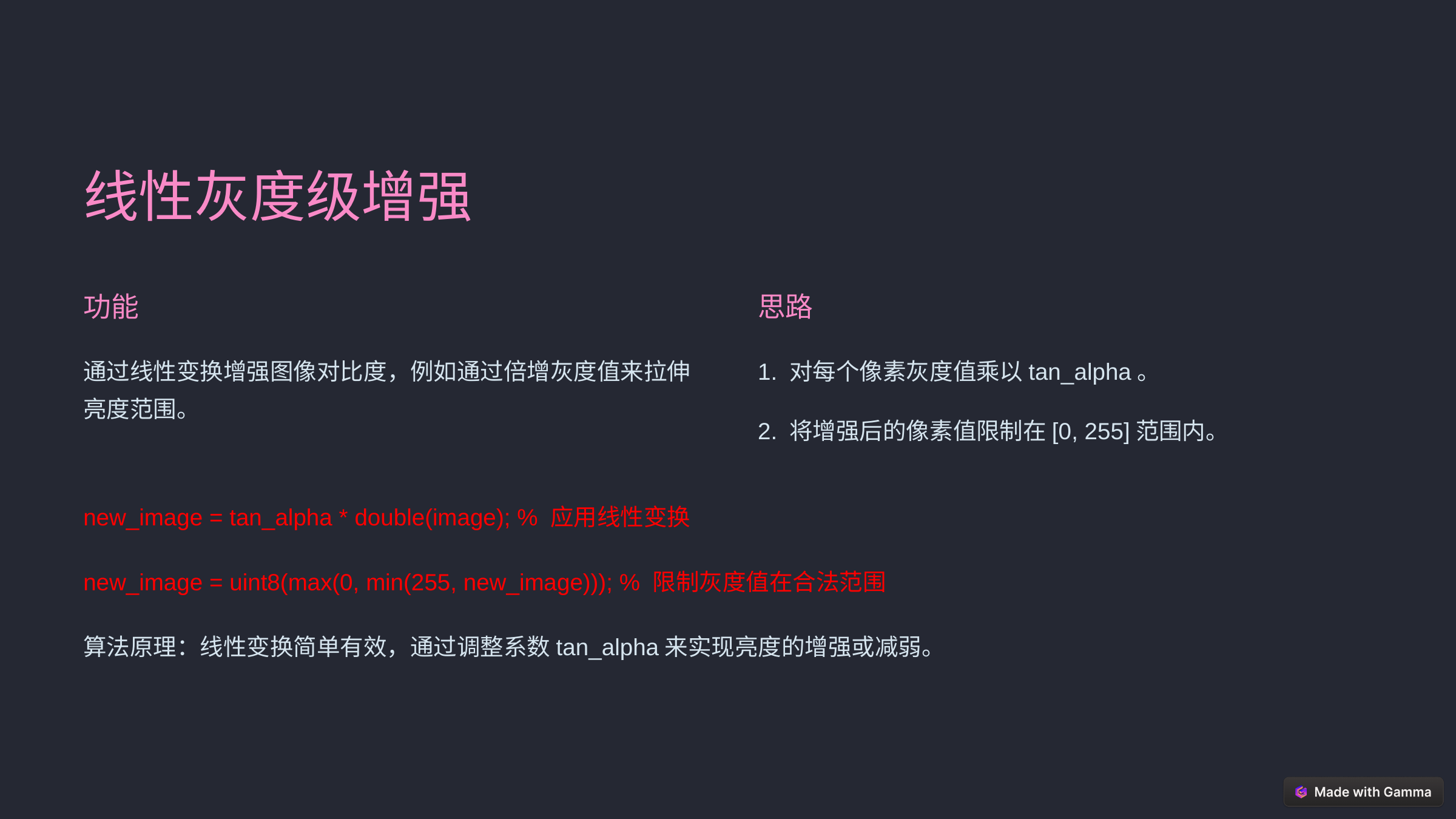

线性灰度级增强
功能
思路
通过线性变换增强图像对比度，例如通过倍增灰度值来拉伸亮度范围。
1. 对每个像素灰度值乘以tan_alpha。
2. 将增强后的像素值限制在[0, 255]范围内。
new_image = tan_alpha * double(image); % 应用线性变换
new_image = uint8(max(0, min(255, new_image))); % 限制灰度值在合法范围
算法原理：线性变换简单有效，通过调整系数tan_alpha来实现亮度的增强或减弱。